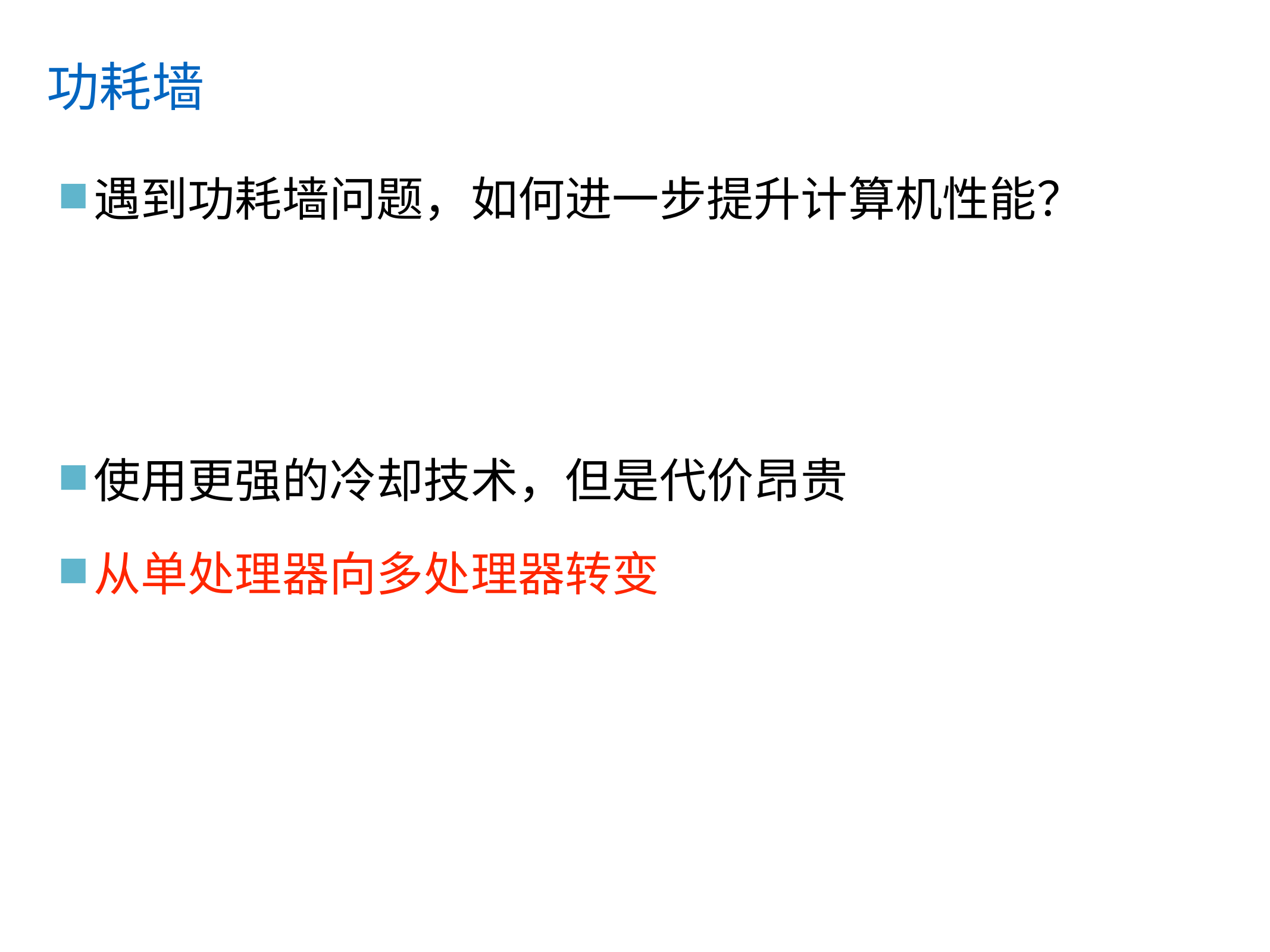

# 功耗墙
遇到功耗墙问题，如何进一步提升计算机性能？

使用更强的冷却技术，但是代价昂贵
从单处理器向多处理器转变
70